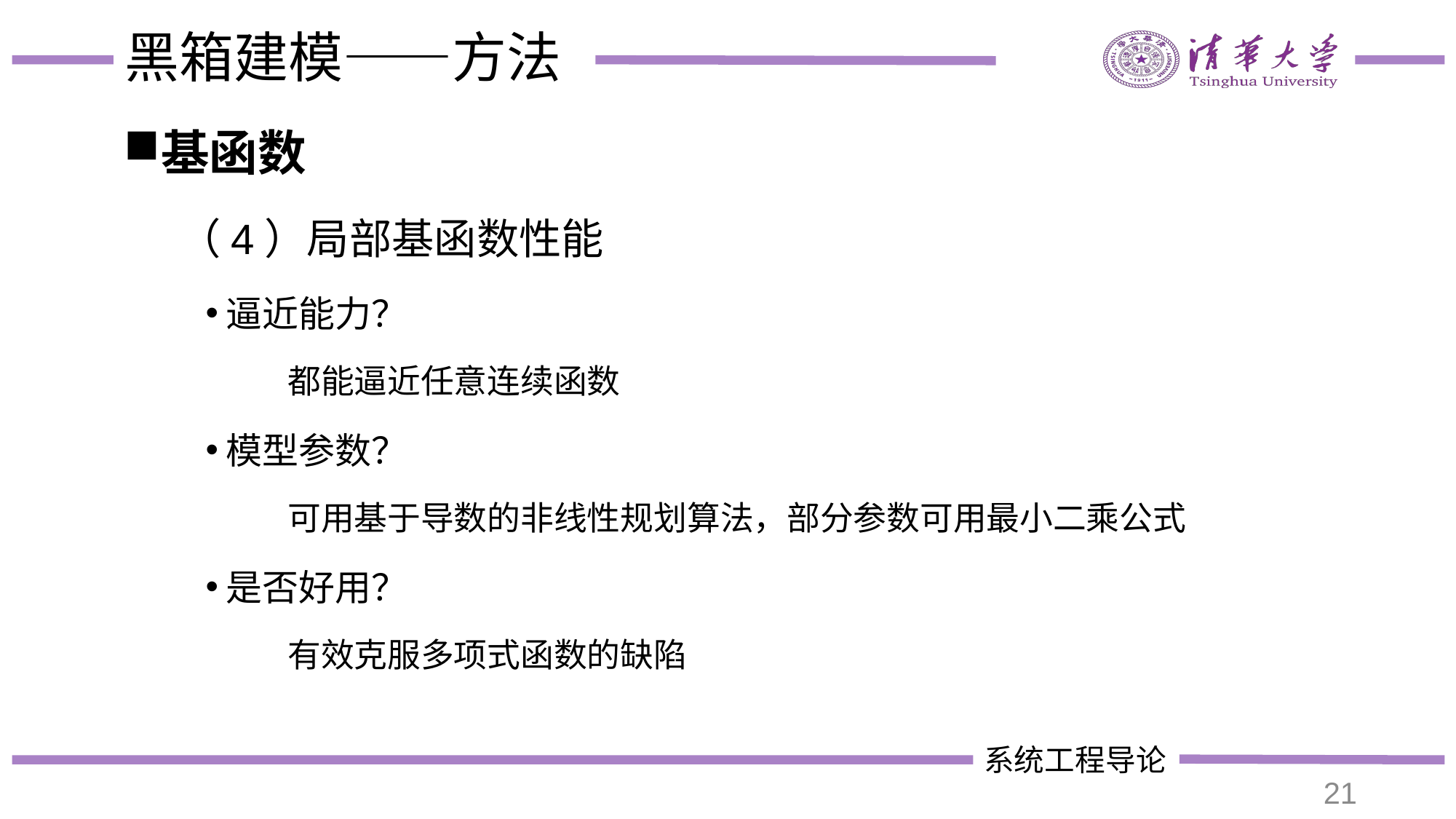

# 黑箱建模——方法
基函数
（4）局部基函数性能
逼近能力？
都能逼近任意连续函数
模型参数？
可用基于导数的非线性规划算法，部分参数可用最小二乘公式
是否好用？
有效克服多项式函数的缺陷

21